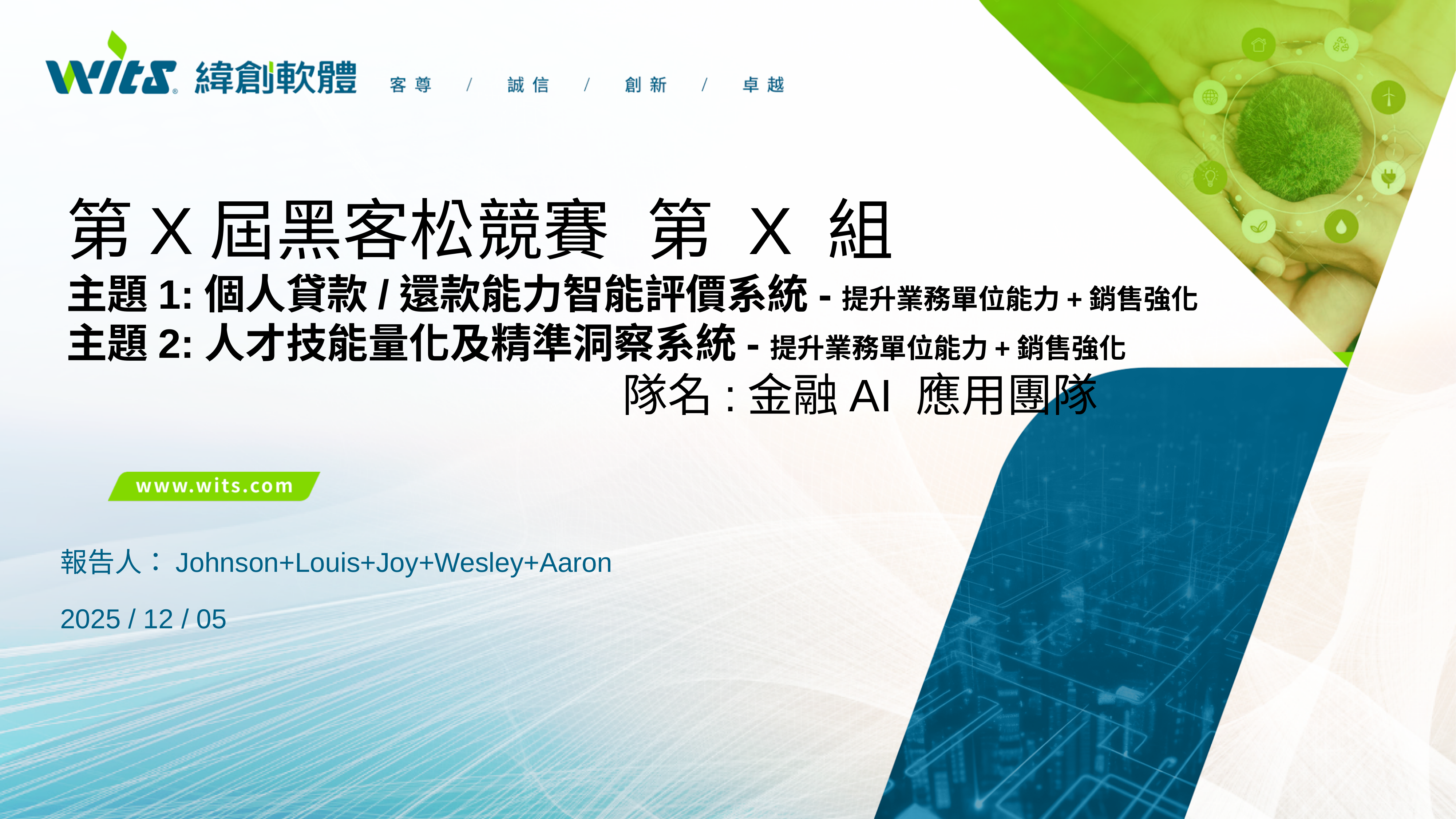

第X屆黑客松競賽  第 X 組
主題1:個人貸款/還款能力智能評價系統-提升業務單位能力+銷售強化
主題2:人才技能量化及精準洞察系統-提升業務單位能力+銷售強化
                                                隊名:金融AI 應用團隊

報告人：Johnson+Louis+Joy+Wesley+Aaron
2025 / 12 / 05